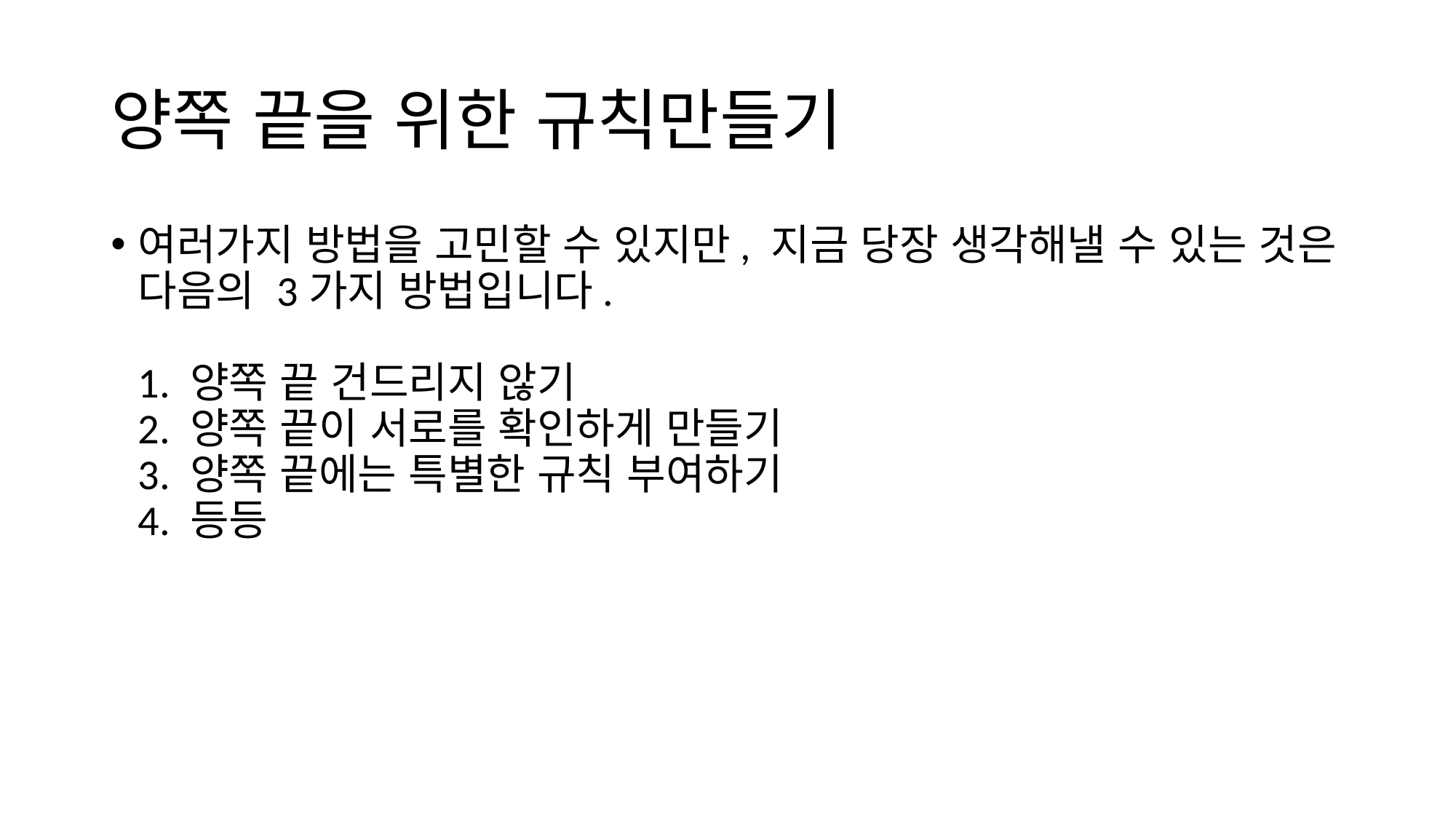

# 양쪽 끝을 위한 규칙만들기
여러가지 방법을 고민할 수 있지만, 지금 당장 생각해낼 수 있는 것은 다음의 3가지 방법입니다.
1. 양쪽 끝 건드리지 않기
2. 양쪽 끝이 서로를 확인하게 만들기
3. 양쪽 끝에는 특별한 규칙 부여하기
4. 등등